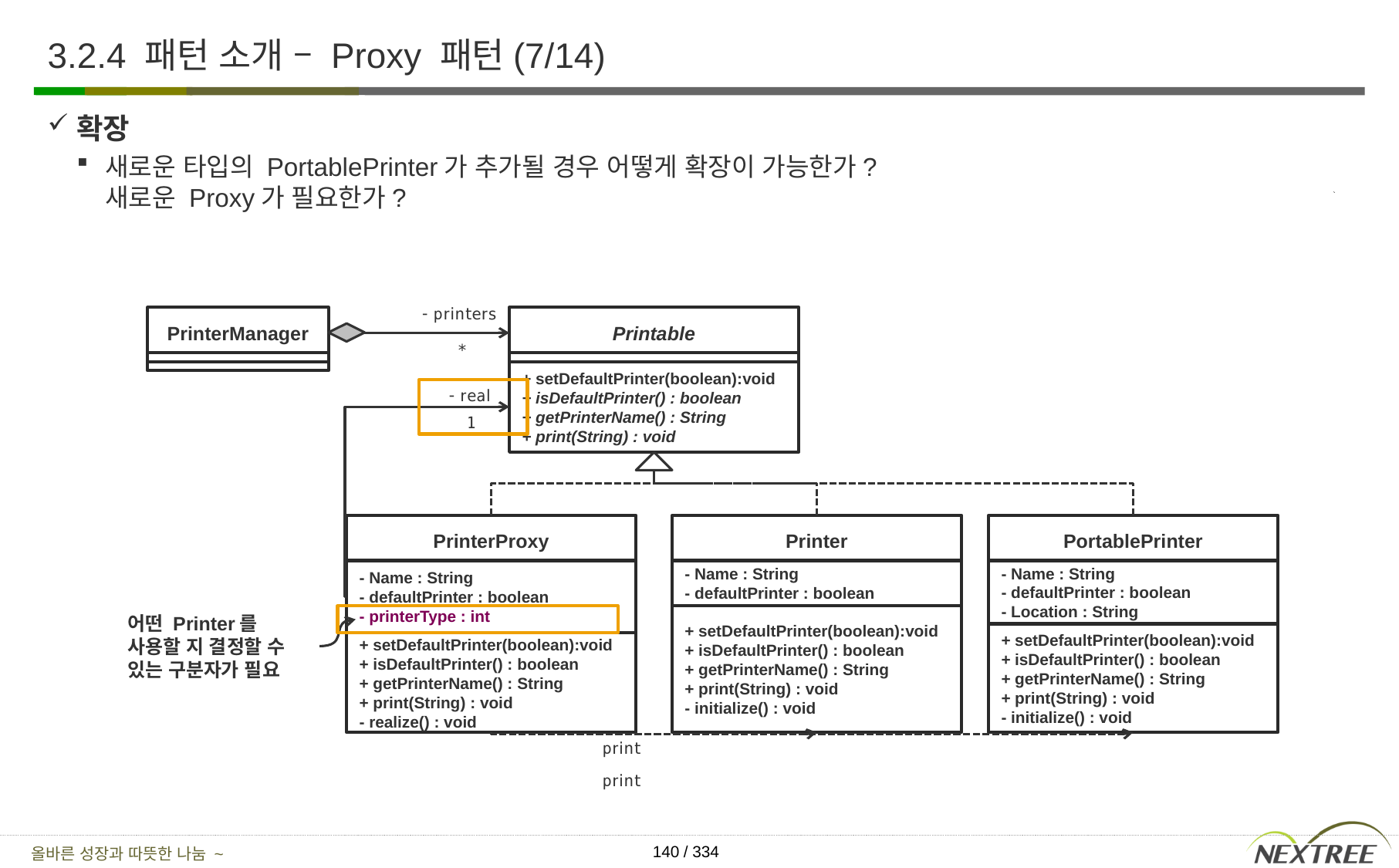

# 3.2.4 패턴 소개 – Proxy 패턴(7/14)
확장
새로운 타입의 PortablePrinter가 추가될 경우 어떻게 확장이 가능한가?
새로운 Proxy가 필요한가?
- printers
PrinterManager
Printable

*

+ setDefaultPrinter(boolean):void
+ isDefaultPrinter() : boolean
+ getPrinterName() : String
+ print(String) : void

- real
1

PrinterProxy
Printer
PortablePrinter
- Name : String
- defaultPrinter : boolean
- printerType : int
- Name : String
- defaultPrinter : boolean
- Name : String
- defaultPrinter : boolean
- Location : String
어떤 Printer를 사용할 지 결정할 수 있는 구분자가 필요

+ setDefaultPrinter(boolean):void
+ isDefaultPrinter() : boolean
+ getPrinterName() : String
+ print(String) : void
- initialize() : void

+ setDefaultPrinter(boolean):void
+ isDefaultPrinter() : boolean
+ getPrinterName() : String
+ print(String) : void
- initialize() : void
+ setDefaultPrinter(boolean):void
+ isDefaultPrinter() : boolean
+ getPrinterName() : String
+ print(String) : void
- realize() : void
print
print